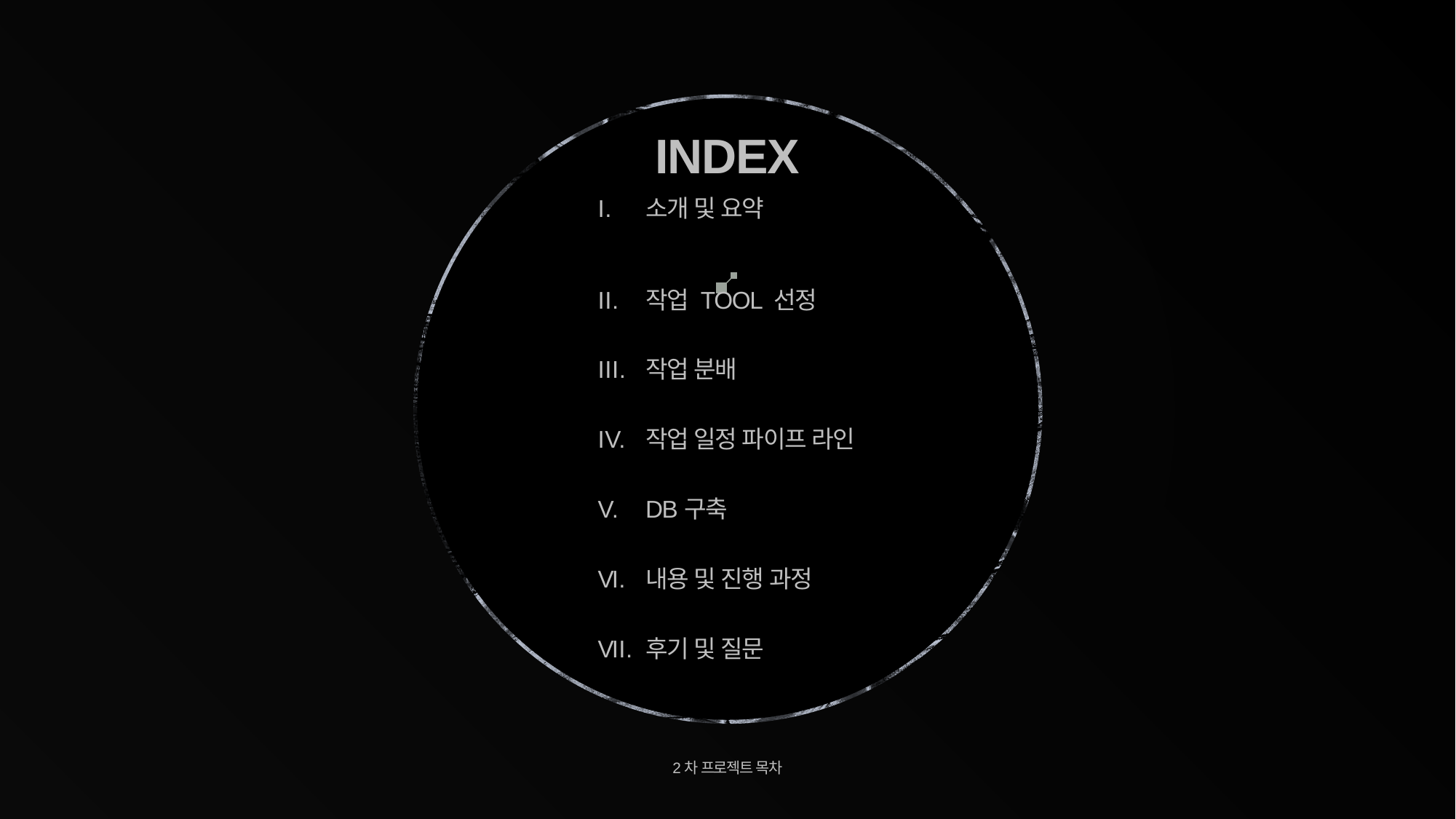

INDEX
소개 및 요약

작업 TOOL 선정

작업 분배

작업 일정 파이프 라인

DB구축

내용 및 진행 과정

후기 및 질문
2차 프로젝트 목차